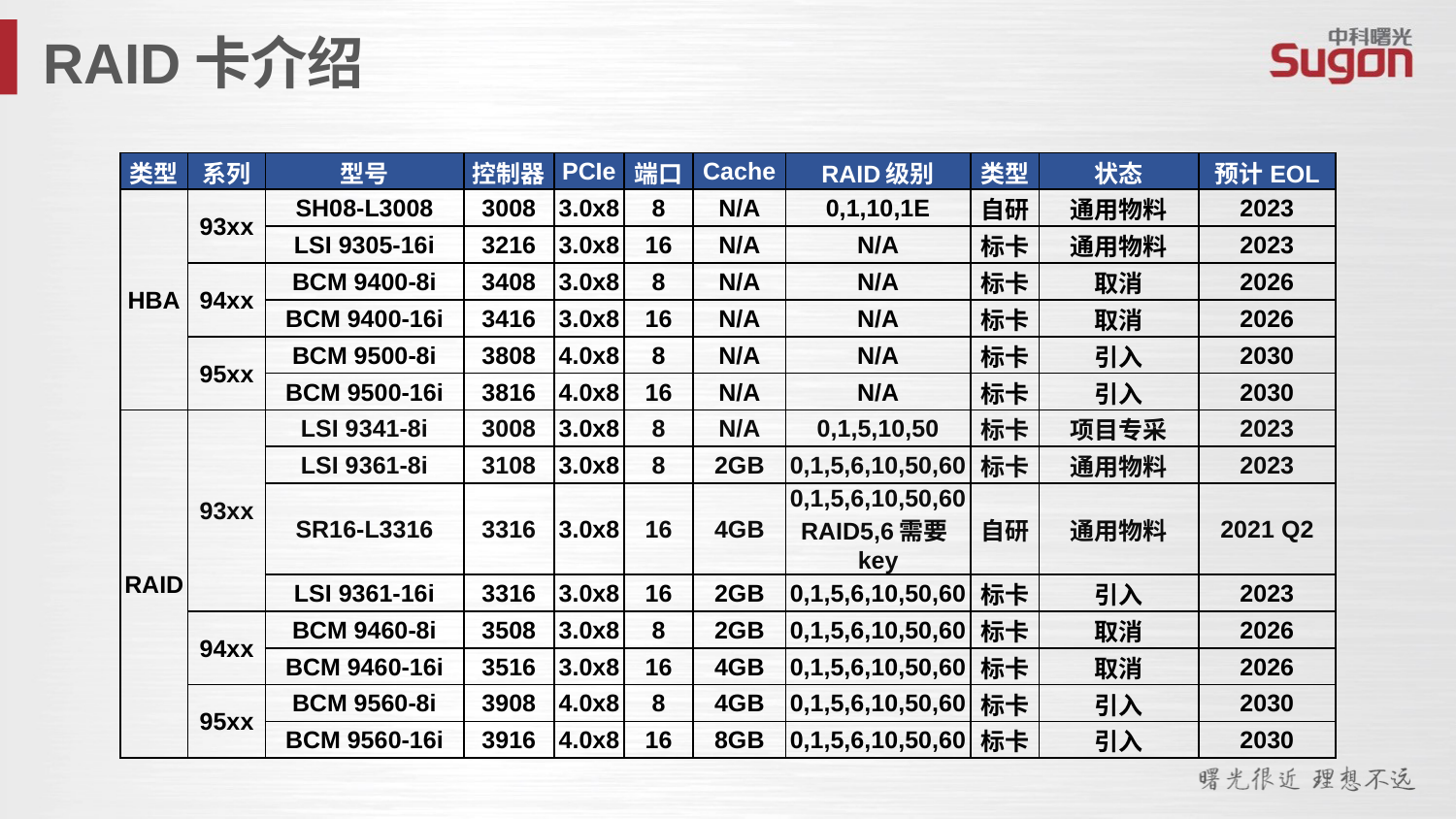

RAID卡介绍
| 类型 | 系列 | 型号 | 控制器 | PCIe | 端口 | Cache | RAID级别 | 类型 | 状态 | 预计EOL |
| --- | --- | --- | --- | --- | --- | --- | --- | --- | --- | --- |
| HBA | 93xx | SH08-L3008 | 3008 | 3.0x8 | 8 | N/A | 0,1,10,1E | 自研 | 通用物料 | 2023 |
|  |  | LSI 9305-16i | 3216 | 3.0x8 | 16 | N/A | N/A | 标卡 | 通用物料 | 2023 |
|  | 94xx | BCM 9400-8i | 3408 | 3.0x8 | 8 | N/A | N/A | 标卡 | 取消 | 2026 |
|  |  | BCM 9400-16i | 3416 | 3.0x8 | 16 | N/A | N/A | 标卡 | 取消 | 2026 |
|  | 95xx | BCM 9500-8i | 3808 | 4.0x8 | 8 | N/A | N/A | 标卡 | 引入 | 2030 |
|  |  | BCM 9500-16i | 3816 | 4.0x8 | 16 | N/A | N/A | 标卡 | 引入 | 2030 |
| RAID | 93xx | LSI 9341-8i | 3008 | 3.0x8 | 8 | N/A | 0,1,5,10,50 | 标卡 | 项目专采 | 2023 |
|  |  | LSI 9361-8i | 3108 | 3.0x8 | 8 | 2GB | 0,1,5,6,10,50,60 | 标卡 | 通用物料 | 2023 |
|  |  | SR16-L3316 | 3316 | 3.0x8 | 16 | 4GB | 0,1,5,6,10,50,60 RAID5,6需要key | 自研 | 通用物料 | 2021 Q2 |
|  |  | LSI 9361-16i | 3316 | 3.0x8 | 16 | 2GB | 0,1,5,6,10,50,60 | 标卡 | 引入 | 2023 |
|  | 94xx | BCM 9460-8i | 3508 | 3.0x8 | 8 | 2GB | 0,1,5,6,10,50,60 | 标卡 | 取消 | 2026 |
|  |  | BCM 9460-16i | 3516 | 3.0x8 | 16 | 4GB | 0,1,5,6,10,50,60 | 标卡 | 取消 | 2026 |
|  | 95xx | BCM 9560-8i | 3908 | 4.0x8 | 8 | 4GB | 0,1,5,6,10,50,60 | 标卡 | 引入 | 2030 |
|  |  | BCM 9560-16i | 3916 | 4.0x8 | 16 | 8GB | 0,1,5,6,10,50,60 | 标卡 | 引入 | 2030 |